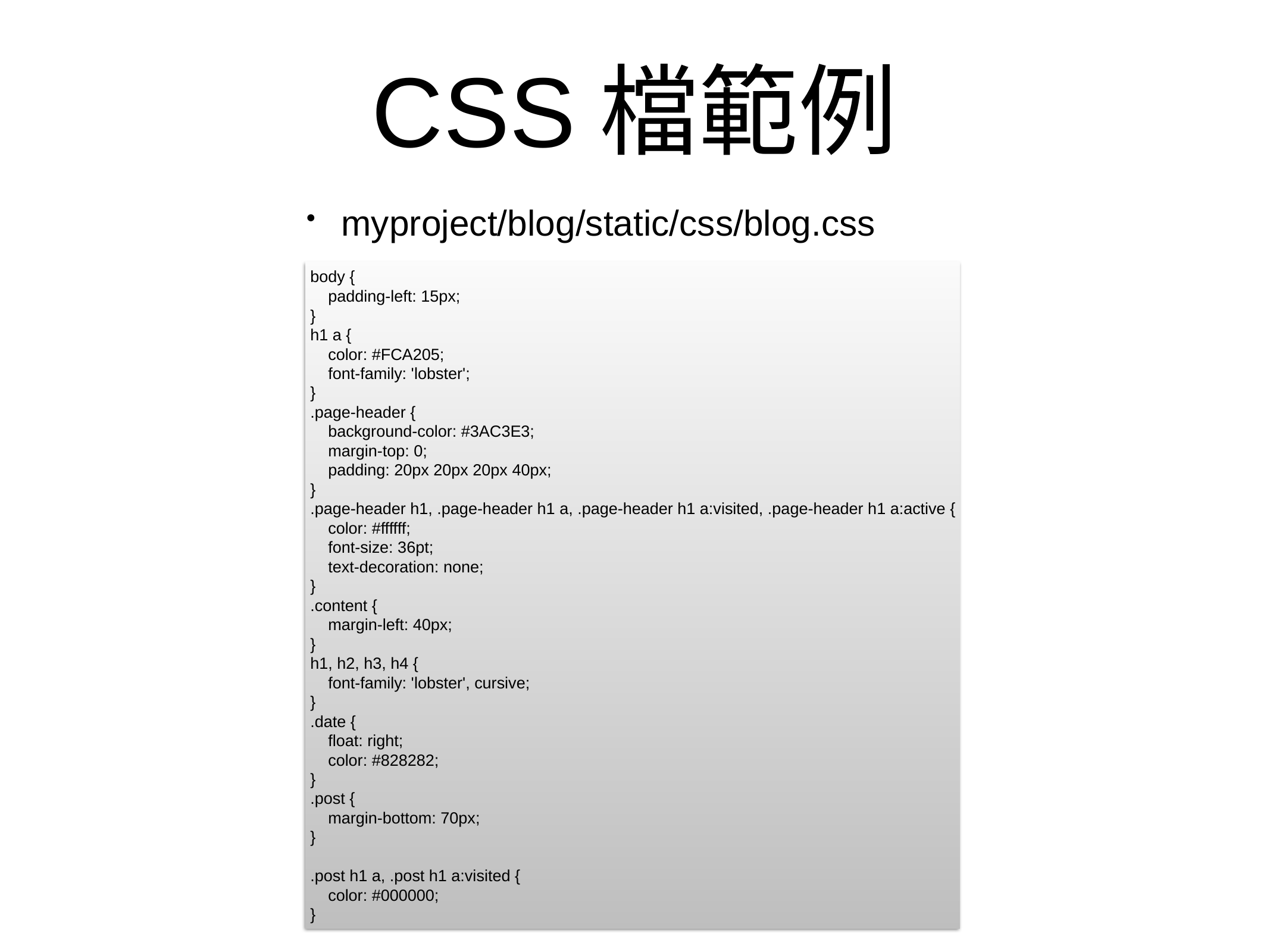

# CSS檔範例
myproject/blog/static/css/blog.css
body {
    padding-left: 15px;
}
h1 a {
    color: #FCA205;
    font-family: 'lobster';
}
.page-header {
    background-color: #3AC3E3;
    margin-top: 0;
    padding: 20px 20px 20px 40px;
}
.page-header h1, .page-header h1 a, .page-header h1 a:visited, .page-header h1 a:active {
    color: #ffffff;
    font-size: 36pt;
    text-decoration: none;
}
.content {
    margin-left: 40px;
}
h1, h2, h3, h4 {
    font-family: 'lobster', cursive;
}
.date {
    float: right;
    color: #828282;
}
.post {
    margin-bottom: 70px;
}

.post h1 a, .post h1 a:visited {
    color: #000000;
}